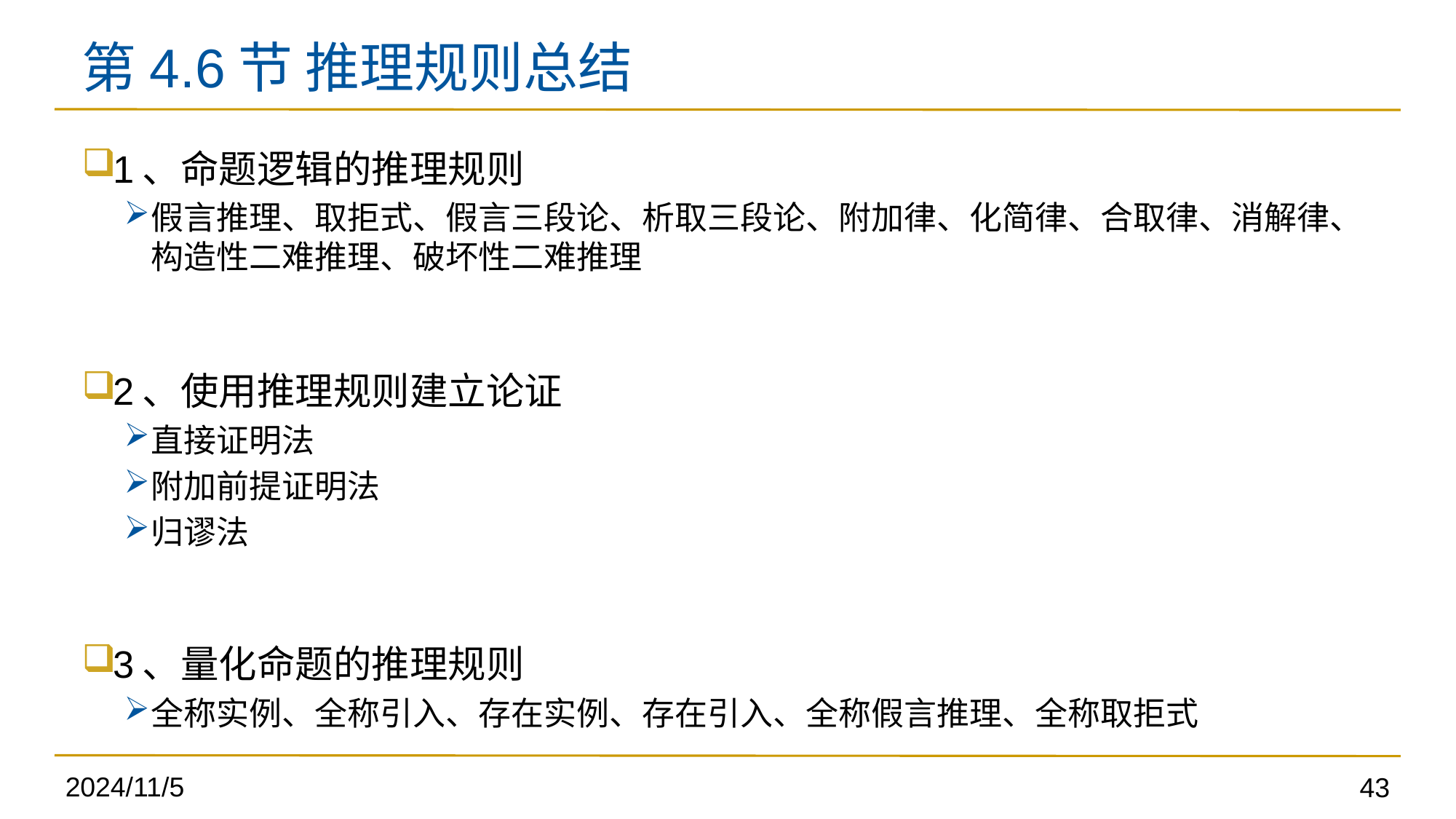

# 第4.6节 推理规则总结
1、命题逻辑的推理规则
假言推理、取拒式、假言三段论、析取三段论、附加律、化简律、合取律、消解律、构造性二难推理、破坏性二难推理

2、使用推理规则建立论证
直接证明法
附加前提证明法
归谬法

3、量化命题的推理规则
全称实例、全称引入、存在实例、存在引入、全称假言推理、全称取拒式
2024/11/5
43